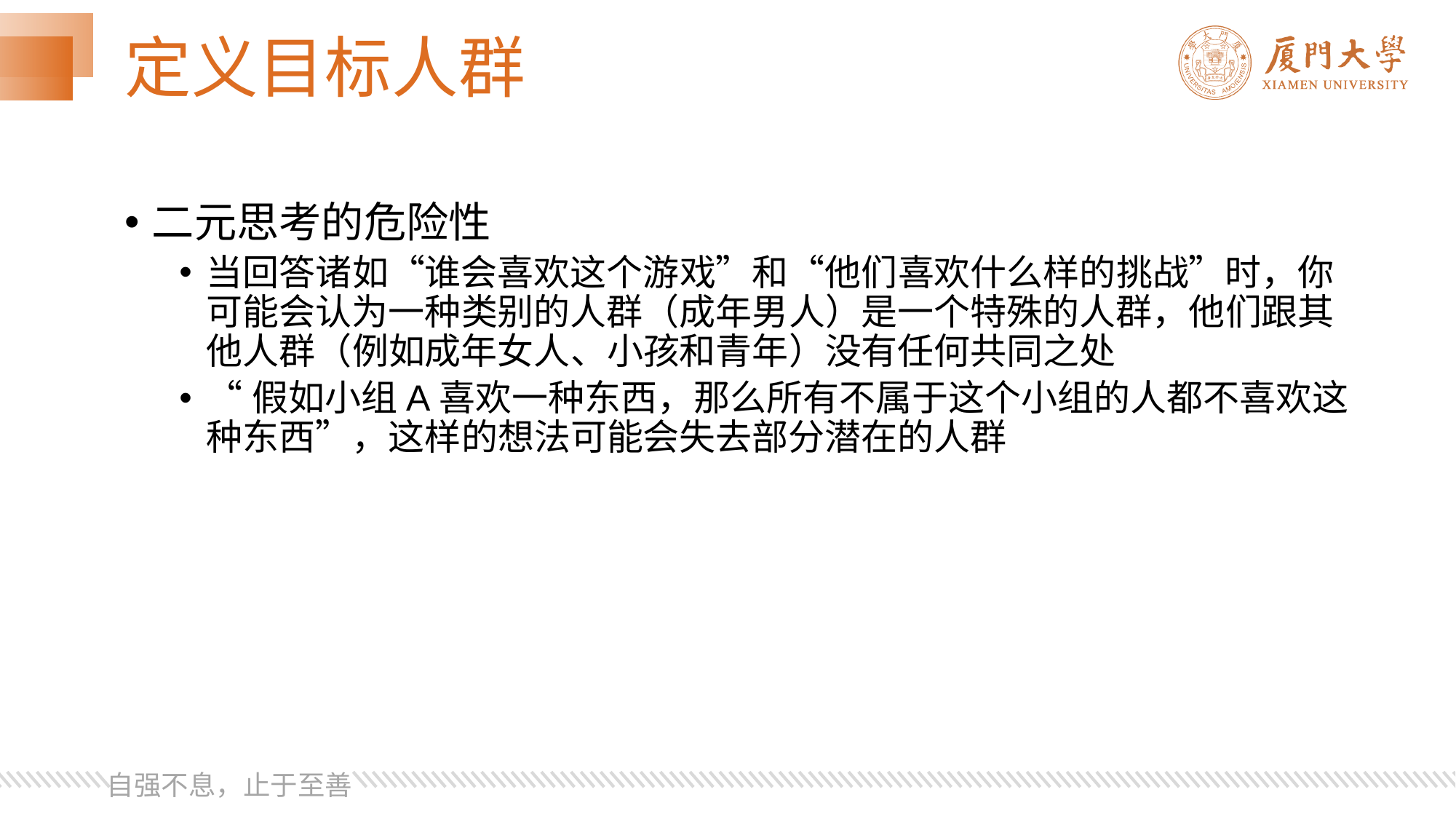

# 定义目标人群
二元思考的危险性
当回答诸如“谁会喜欢这个游戏”和“他们喜欢什么样的挑战”时，你可能会认为一种类别的人群（成年男人）是一个特殊的人群，他们跟其他人群（例如成年女人、小孩和青年）没有任何共同之处
“假如小组A喜欢一种东西，那么所有不属于这个小组的人都不喜欢这种东西”，这样的想法可能会失去部分潜在的人群